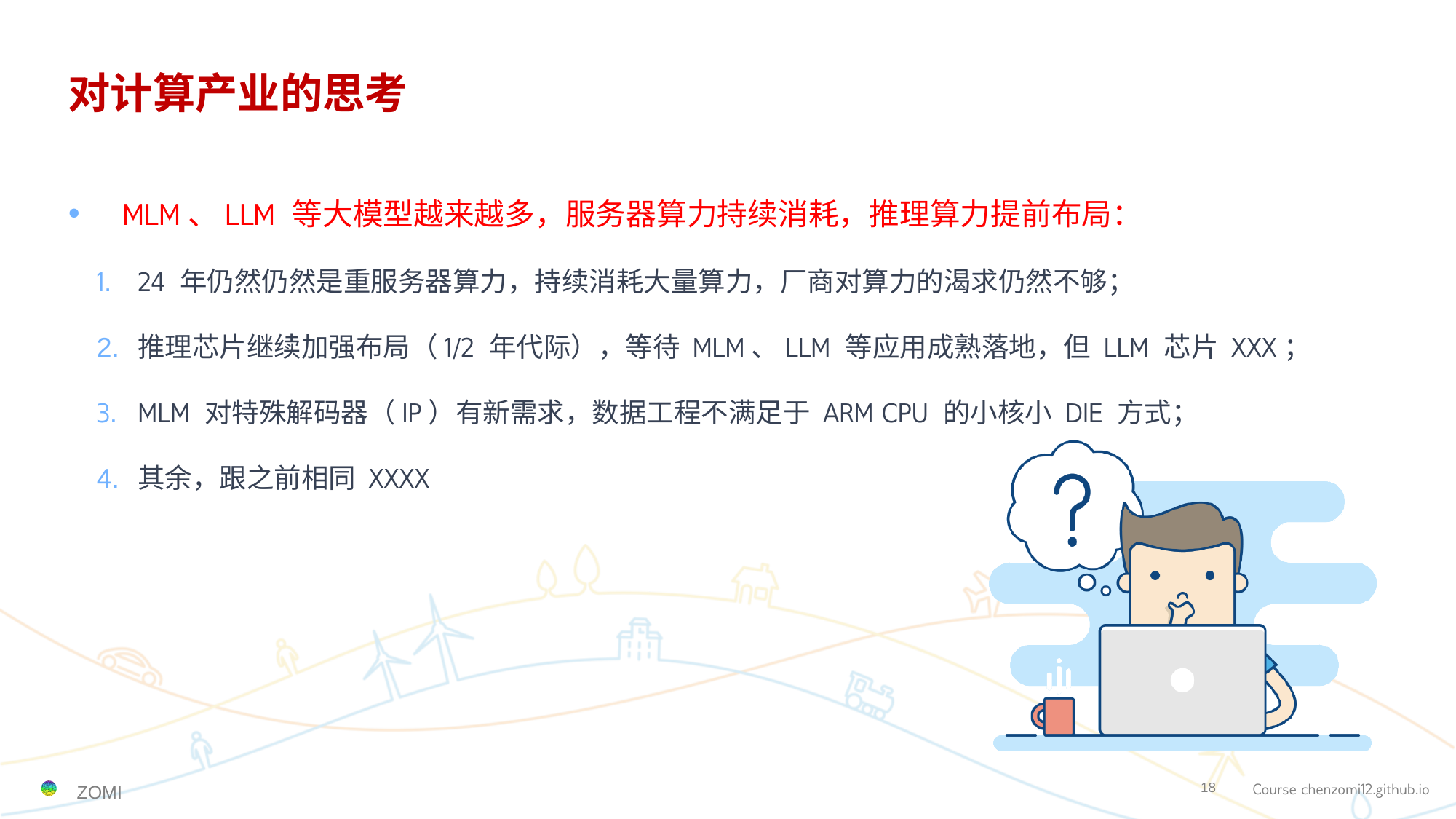

# 对计算产业的思考
MLM、LLM 等大模型越来越多，服务器算力持续消耗，推理算力提前布局：
24 年仍然仍然是重服务器算力，持续消耗大量算力，厂商对算力的渴求仍然不够；
推理芯片继续加强布局（1/2 年代际），等待 MLM、LLM 等应用成熟落地，但 LLM 芯片 XXX；
MLM 对特殊解码器（IP）有新需求，数据工程不满足于 ARM CPU 的小核小 DIE 方式；
其余，跟之前相同 XXXX